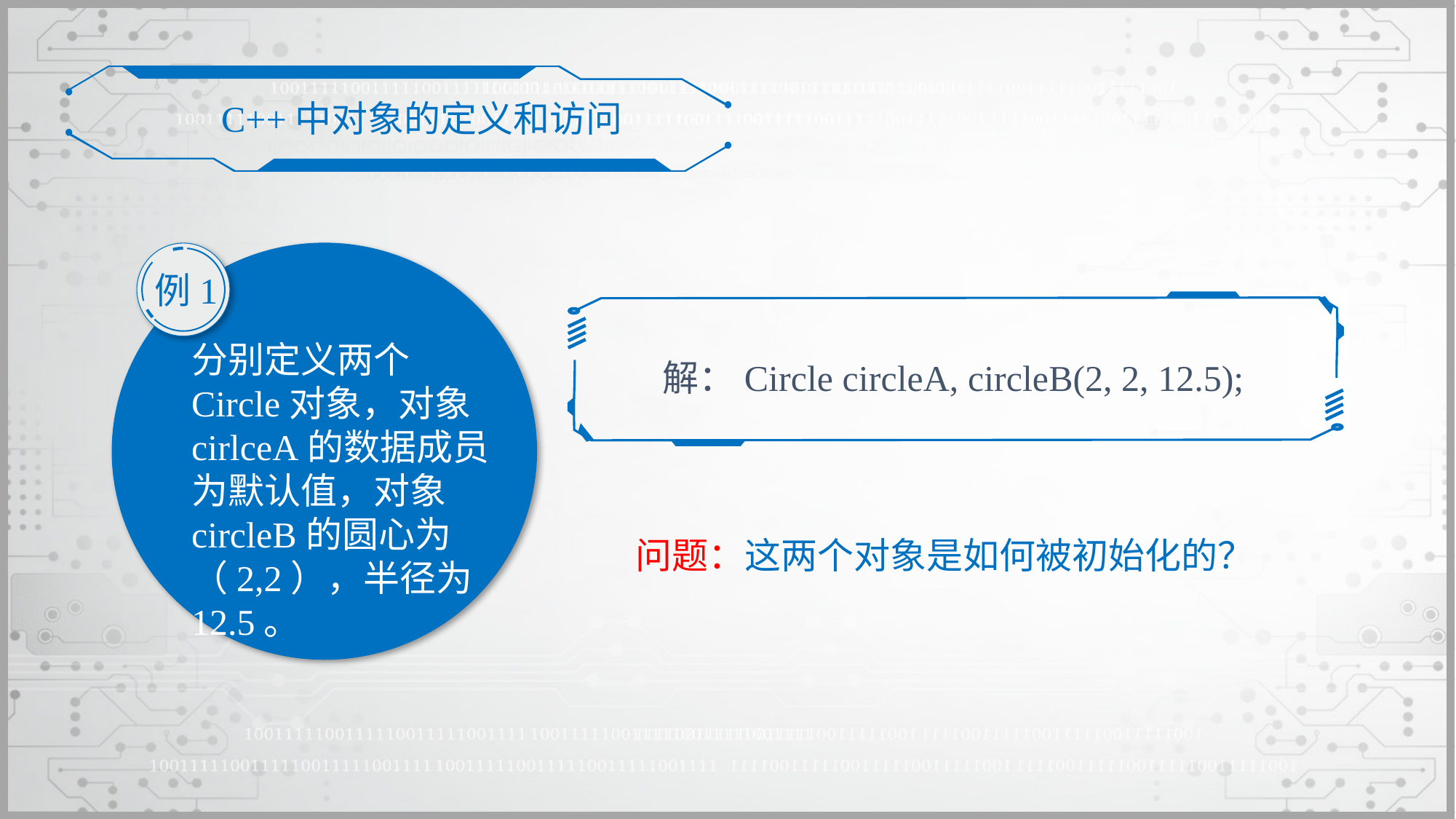

C++中对象的定义和访问

分别定义两个Circle对象，对象cirlceA的数据成员为默认值，对象circleB的圆心为（2,2），半径为12.5。

例1

解：Circle circleA, circleB(2, 2, 12.5);
问题：这两个对象是如何被初始化的？